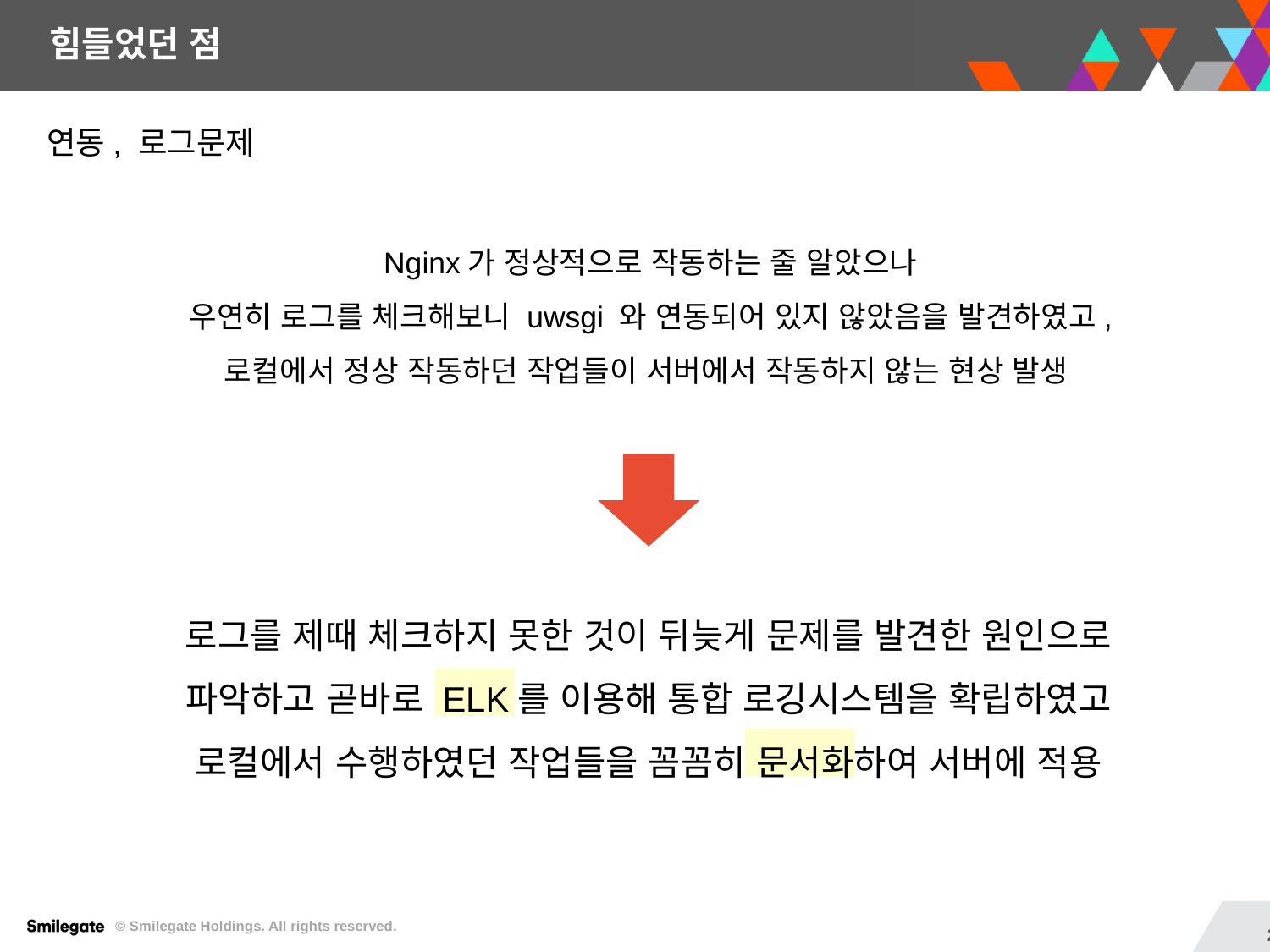

힘들었던 점
연동, 로그문제
Nginx가 정상적으로 작동하는 줄 알았으나
우연히 로그를 체크해보니 uwsgi 와 연동되어 있지 않았음을 발견하였고,
로컬에서 정상 작동하던 작업들이 서버에서 작동하지 않는 현상 발생

로그를 제때 체크하지 못한 것이 뒤늦게 문제를 발견한 원인으로 파악하고 곧바로 ELK를 이용해 통합 로깅시스템을 확립하였고
로컬에서 수행하였던 작업들을 꼼꼼히 문서화하여 서버에 적용